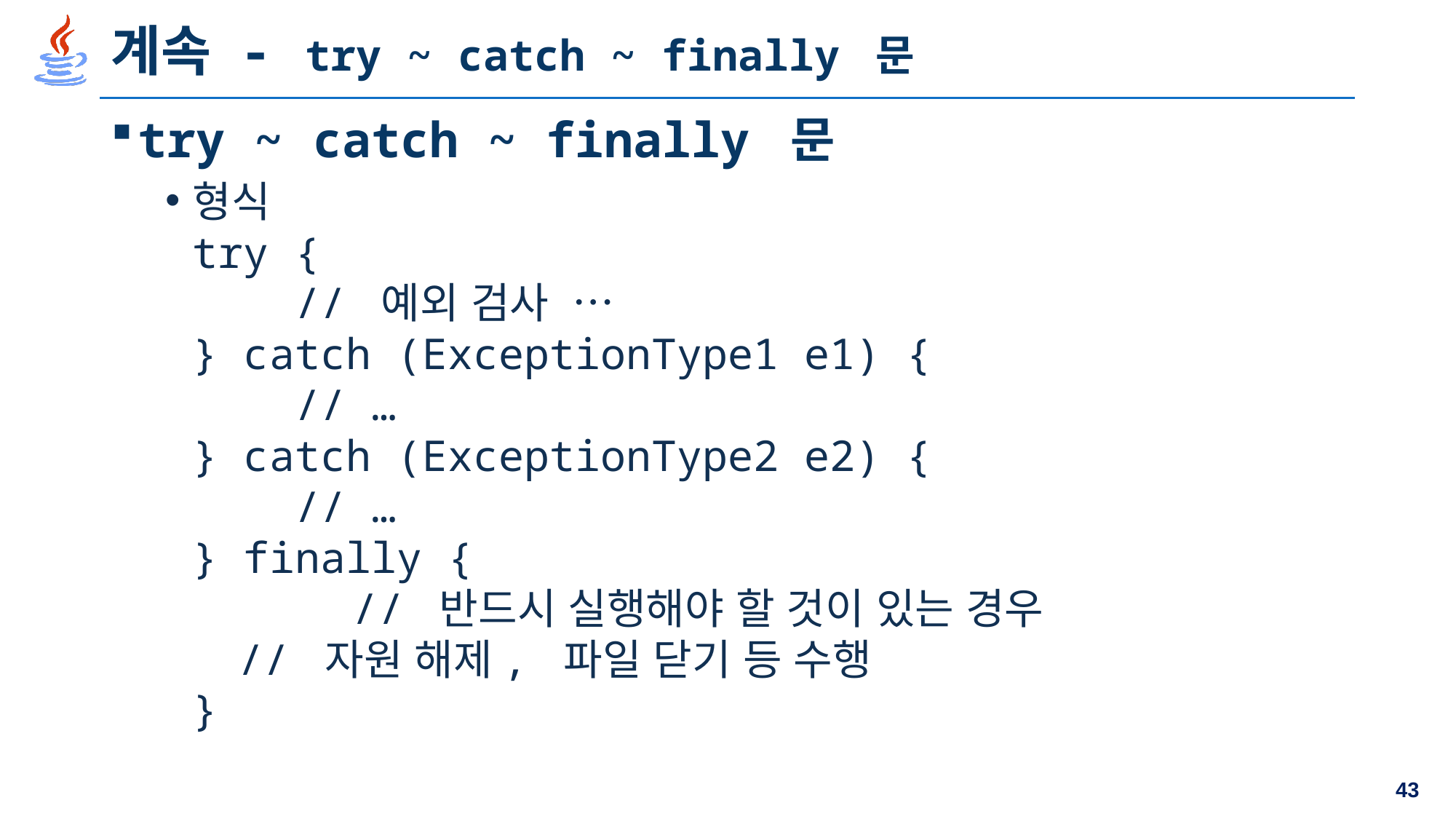

# 계속 - try ~ catch ~ finally 문
try ~ catch ~ finally 문
형식
try {
    // 예외 검사  …
} catch (ExceptionType1 e1) {
    // …
} catch (ExceptionType2 e2) {
    // …
} finally {
	  // 반드시 실행해야 할 것이 있는 경우
   // 자원 해제, 파일 닫기 등 수행
}

43